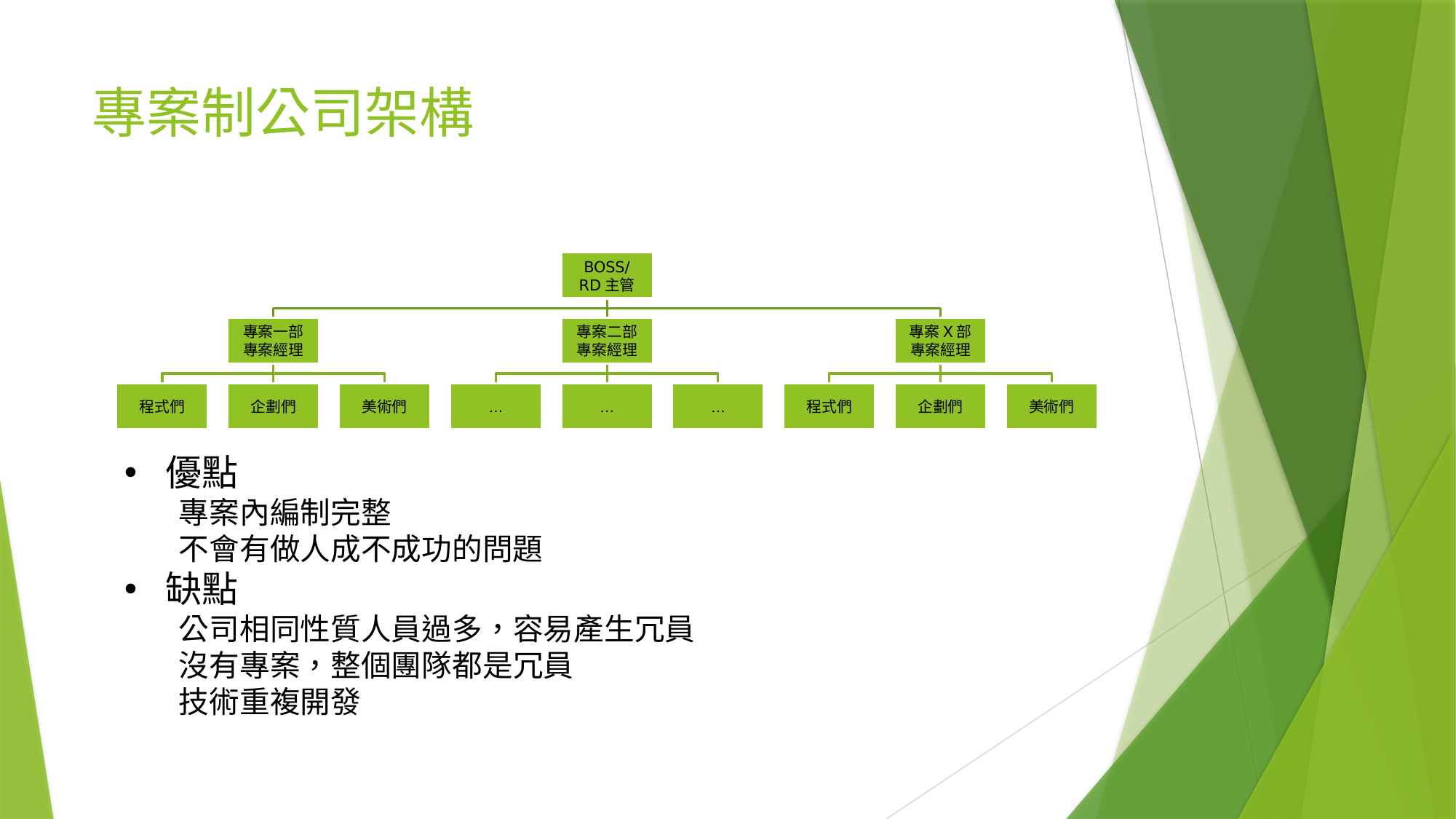

# 專案制公司架構
BOSS/
RD主管
專案一部
專案經理
程式們
企劃們
美術們
專案二部
專案經理
…
…
…
專案X部
專案經理
程式們
企劃們
美術們
優點
專案內編制完整
不會有做人成不成功的問題
缺點
公司相同性質人員過多，容易產生冗員
沒有專案，整個團隊都是冗員
技術重複開發